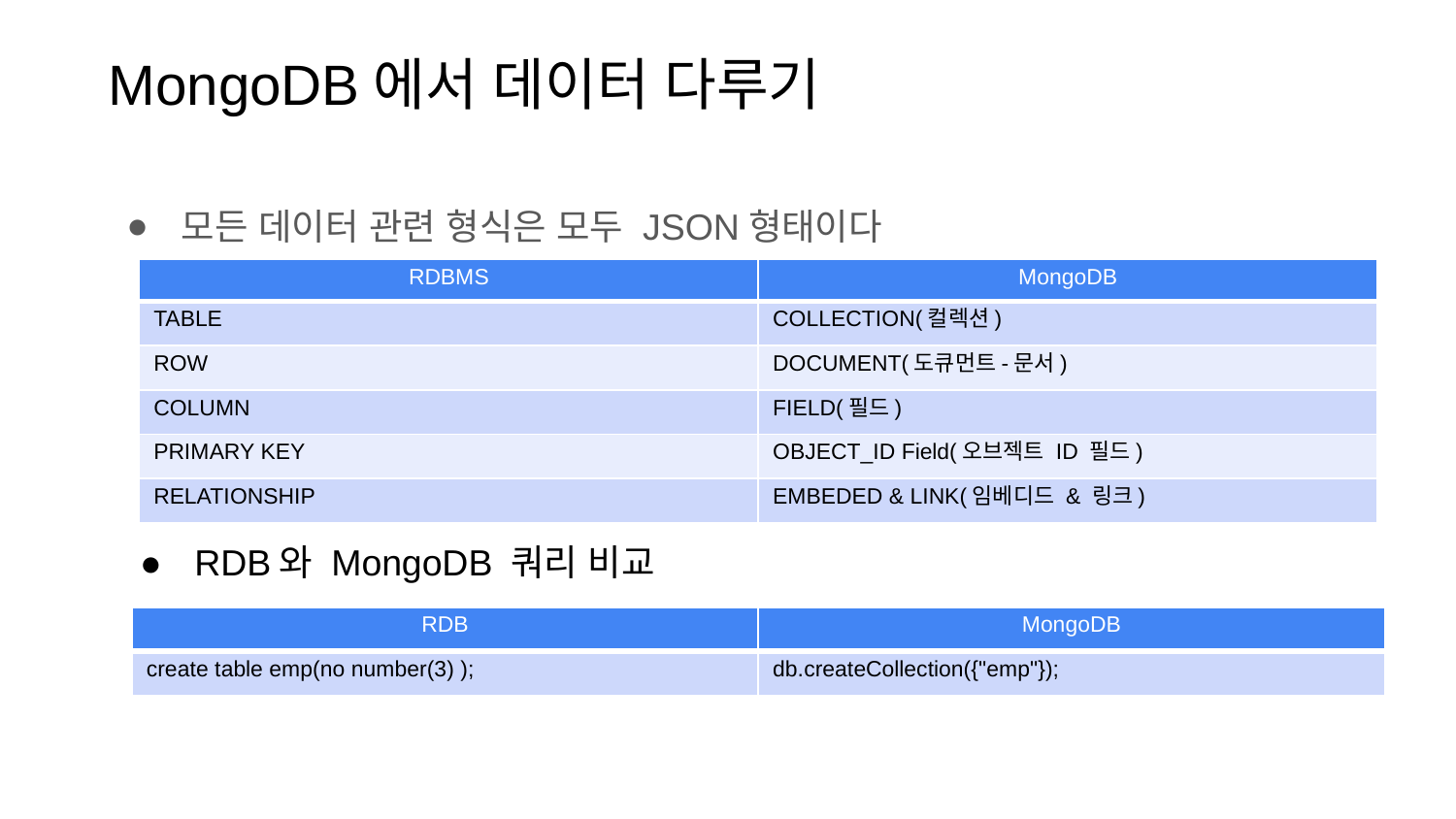

MongoDB에서 데이터 다루기
모든 데이터 관련 형식은 모두 JSON형태이다
| RDBMS | MongoDB |
| --- | --- |
| TABLE | COLLECTION(컬렉션) |
| ROW | DOCUMENT(도큐먼트-문서) |
| COLUMN | FIELD(필드) |
| PRIMARY KEY | OBJECT\_ID Field(오브젝트 ID 필드) |
| RELATIONSHIP | EMBEDED & LINK(임베디드 & 링크) |
RDB와 MongoDB 쿼리 비교
| RDB | MongoDB |
| --- | --- |
| create table emp(no number(3) ); | db.createCollection({"emp"}); |